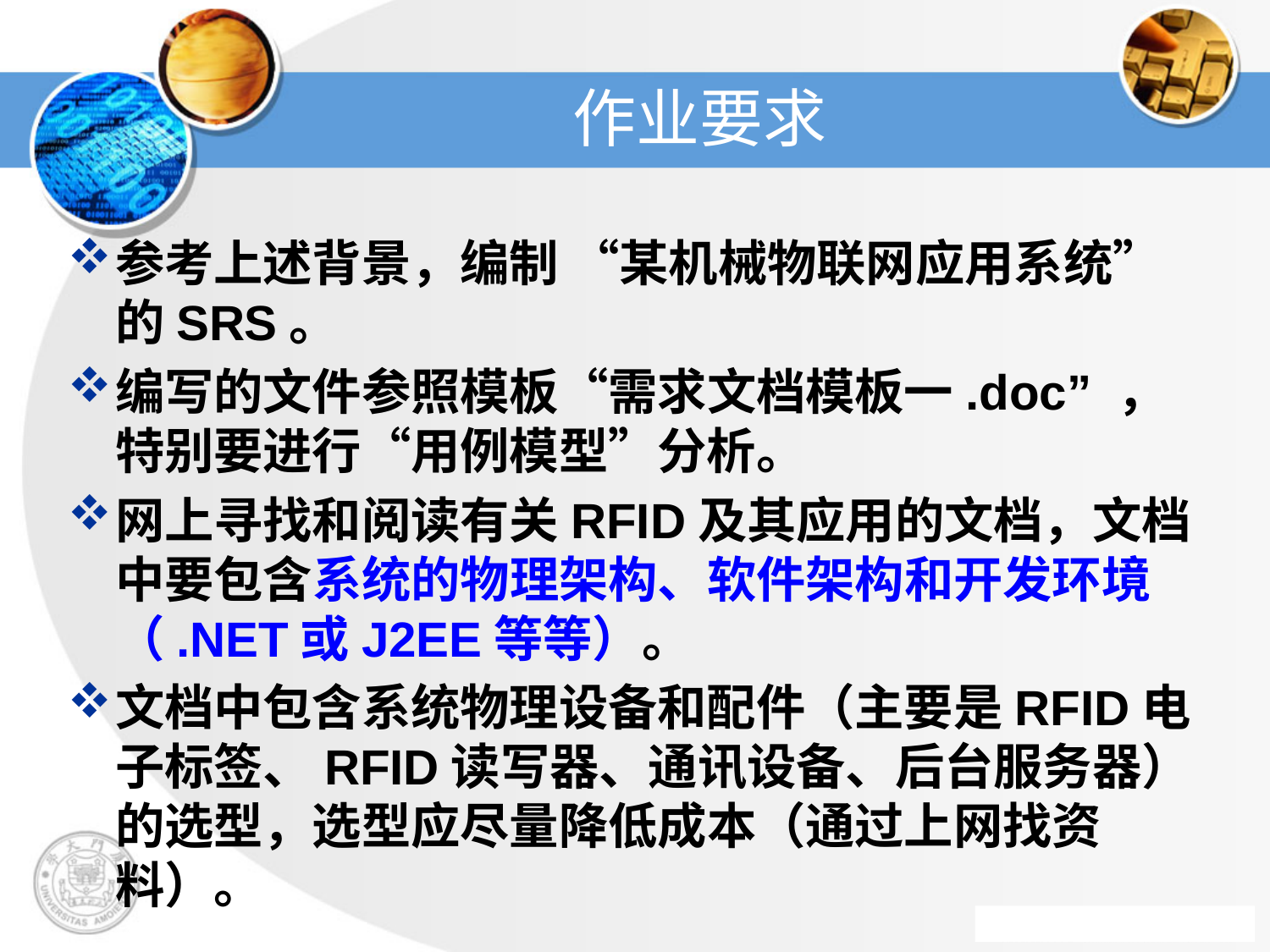

# 作业要求
参考上述背景，编制 “某机械物联网应用系统”的SRS。
编写的文件参照模板“需求文档模板一.doc” ，特别要进行“用例模型”分析。
网上寻找和阅读有关RFID及其应用的文档，文档中要包含系统的物理架构、软件架构和开发环境（.NET或J2EE等等）。
文档中包含系统物理设备和配件（主要是RFID电子标签、RFID读写器、通讯设备、后台服务器）的选型，选型应尽量降低成本（通过上网找资料）。